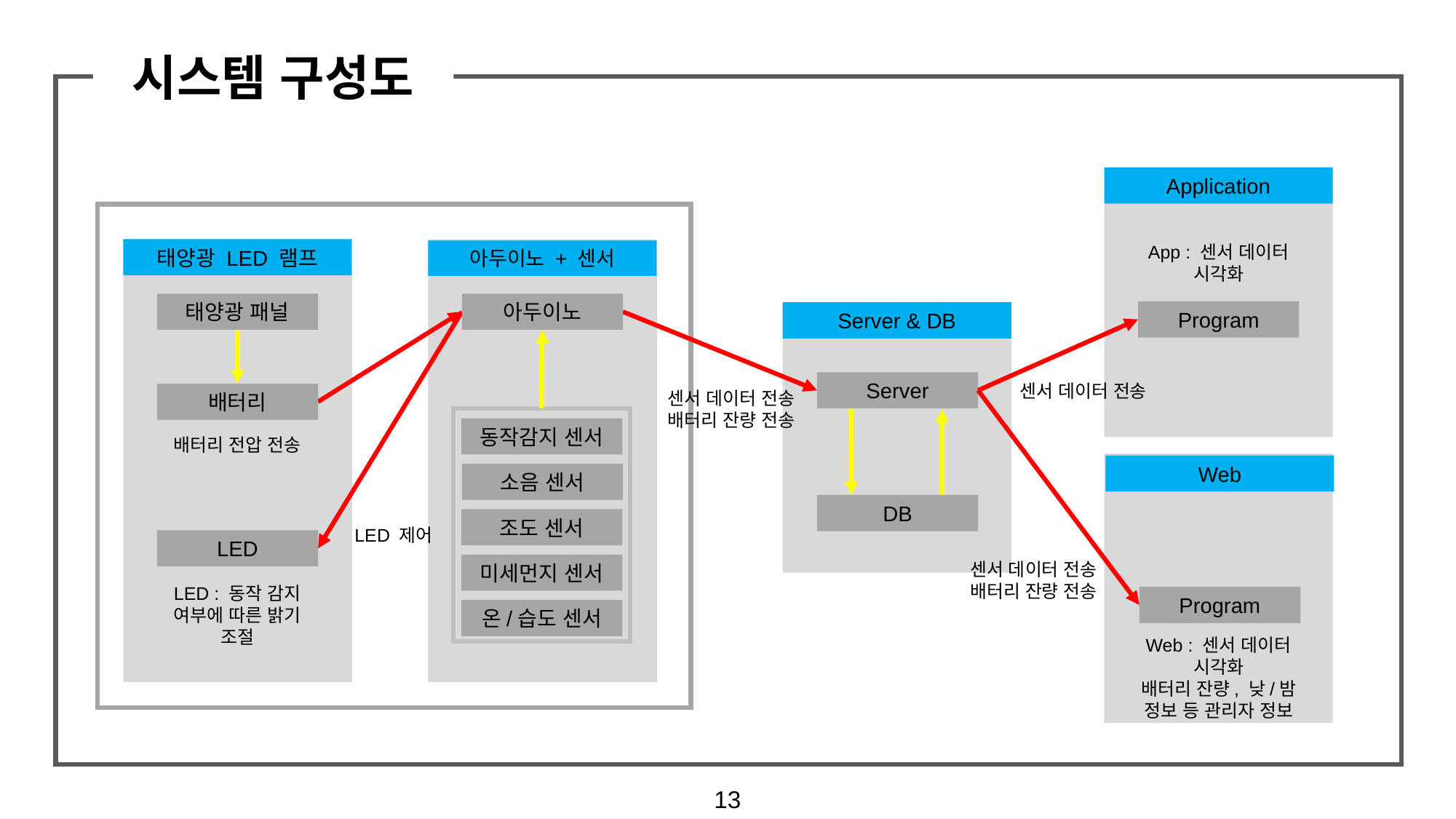

시스템 구성도

Application

App : 센서 데이터 시각화
태양광 LED 램프

아두이노 + 센서
아두이노
태양광 패널
Program
Server & DB

Server
센서 데이터 전송
센서 데이터 전송
배터리 잔량 전송
배터리

동작감지 센서
배터리 전압 전송

Web
소음 센서
DB
조도 센서
LED 제어
LED
센서 데이터 전송
배터리 잔량 전송
미세먼지 센서
LED : 동작 감지 여부에 따른 밝기 조절
Program
온/습도 센서
Web : 센서 데이터 시각화
배터리 잔량, 낮/밤 정보 등 관리자 정보
13